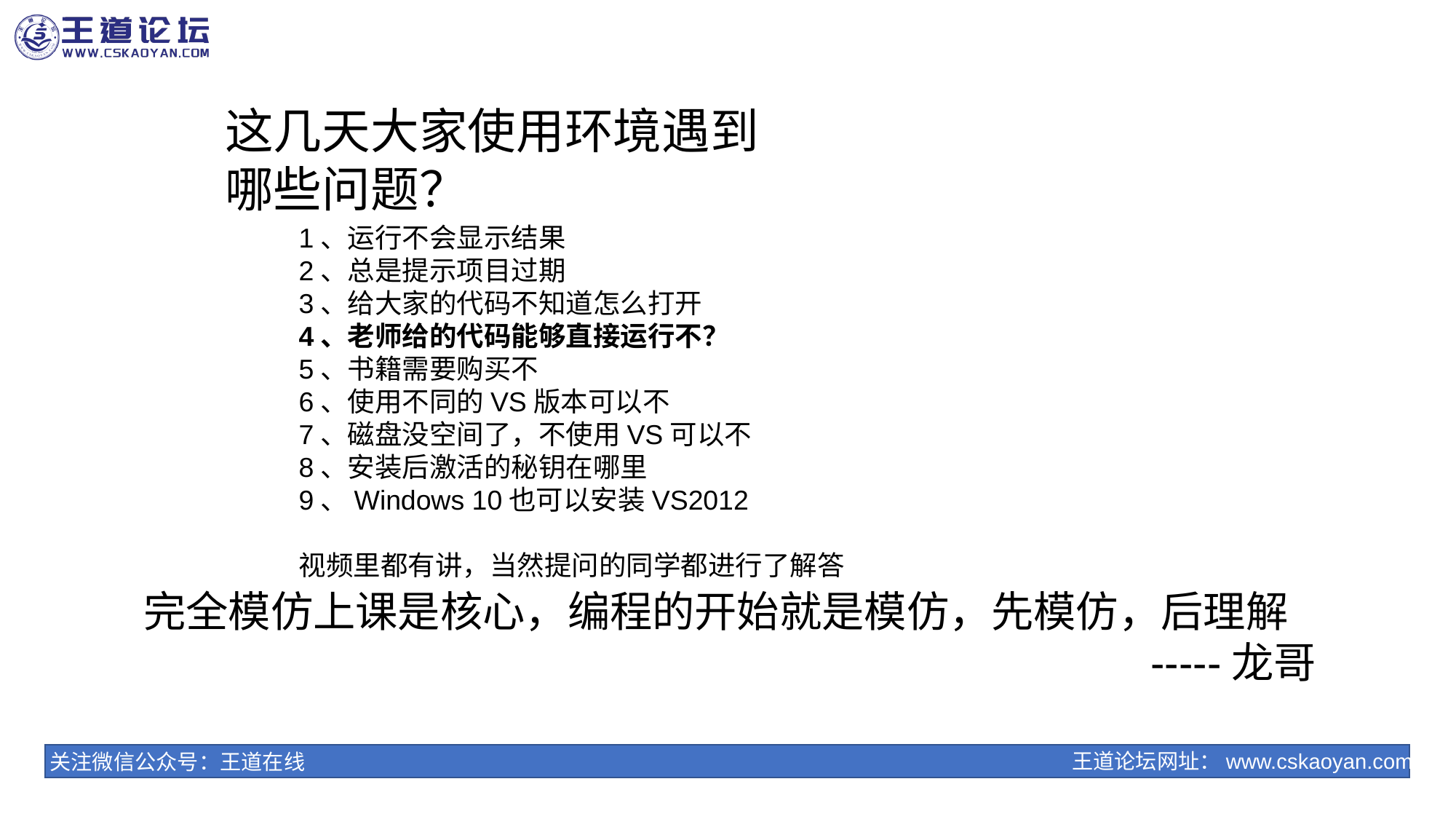

这几天大家使用环境遇到哪些问题？
1、运行不会显示结果
2、总是提示项目过期
3、给大家的代码不知道怎么打开
4、老师给的代码能够直接运行不？
5、书籍需要购买不
6、使用不同的VS版本可以不
7、磁盘没空间了，不使用VS可以不
8、安装后激活的秘钥在哪里
9、Windows 10也可以安装VS2012

视频里都有讲，当然提问的同学都进行了解答
完全模仿上课是核心，编程的开始就是模仿，先模仿，后理解                  -----龙哥
王道论坛网址：www.cskaoyan.com
关注微信公众号：王道在线